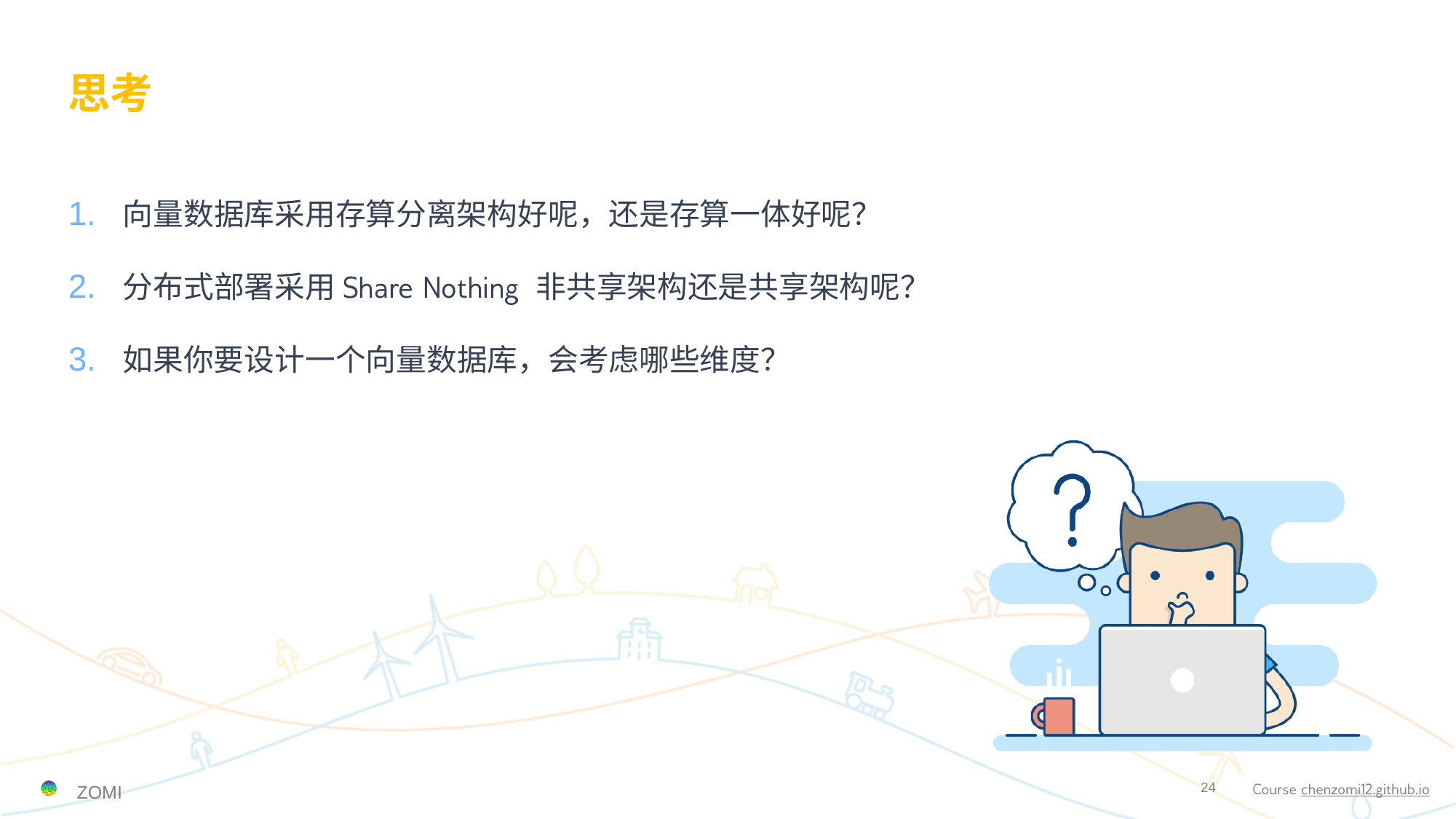

# 思考
向量数据库采用存算分离架构好呢，还是存算一体好呢？
分布式部署采用Share Nothing 非共享架构还是共享架构呢？
如果你要设计一个向量数据库，会考虑哪些维度？